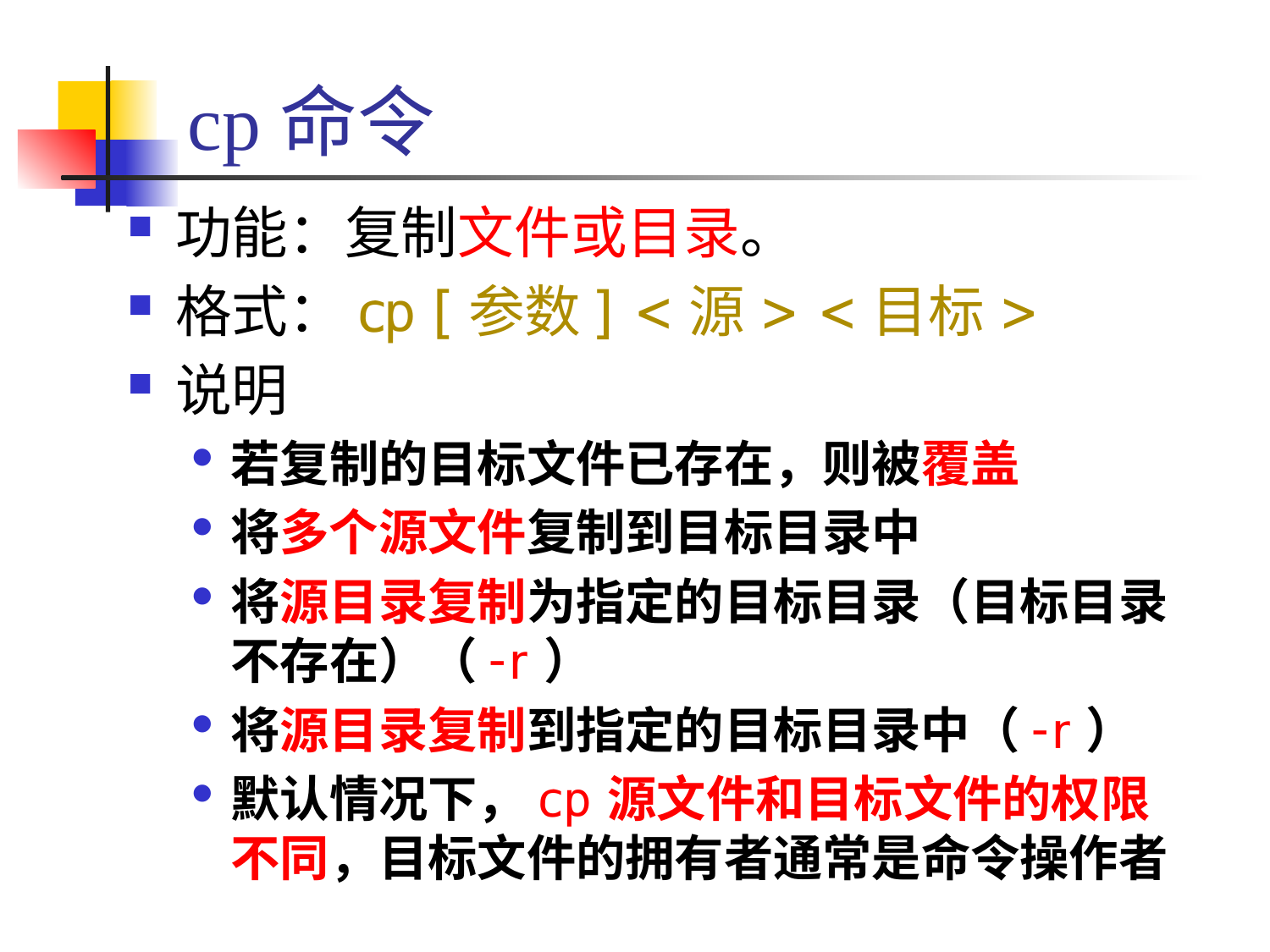

# cp命令
功能：复制文件或目录。
格式：cp [参数] <源> <目标>
说明
若复制的目标文件已存在，则被覆盖
将多个源文件复制到目标目录中
将源目录复制为指定的目标目录（目标目录不存在）（-r）
将源目录复制到指定的目标目录中（-r）
默认情况下，cp源文件和目标文件的权限不同，目标文件的拥有者通常是命令操作者